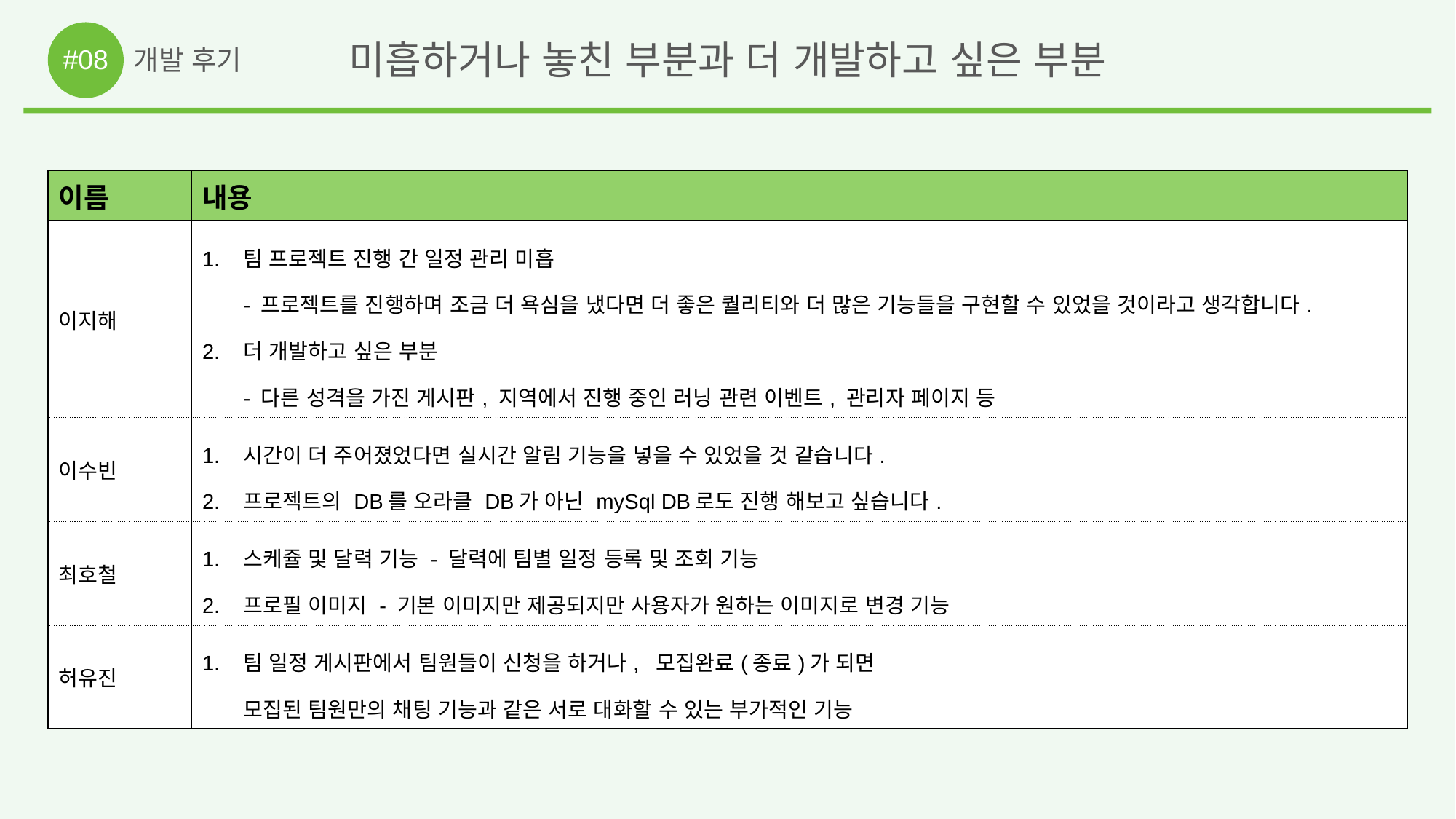

#08
미흡하거나 놓친 부분과 더 개발하고 싶은 부분
개발 후기

| 이름 | 내용 |
| --- | --- |
| 이지해 | 팀 프로젝트 진행 간 일정 관리 미흡 - 프로젝트를 진행하며 조금 더 욕심을 냈다면 더 좋은 퀄리티와 더 많은 기능들을 구현할 수 있었을 것이라고 생각합니다. 더 개발하고 싶은 부분 - 다른 성격을 가진 게시판, 지역에서 진행 중인 러닝 관련 이벤트, 관리자 페이지 등 |
| 이수빈 | 시간이 더 주어졌었다면 실시간 알림 기능을 넣을 수 있었을 것 같습니다. 프로젝트의 DB를 오라클 DB가 아닌 mySql DB로도 진행 해보고 싶습니다. |
| 최호철 | 스케쥴 및 달력 기능 - 달력에 팀별 일정 등록 및 조회 기능 프로필 이미지 - 기본 이미지만 제공되지만 사용자가 원하는 이미지로 변경 기능 |
| 허유진 | 팀 일정 게시판에서 팀원들이 신청을 하거나, 모집완료(종료)가 되면 모집된 팀원만의 채팅 기능과 같은 서로 대화할 수 있는 부가적인 기능 |